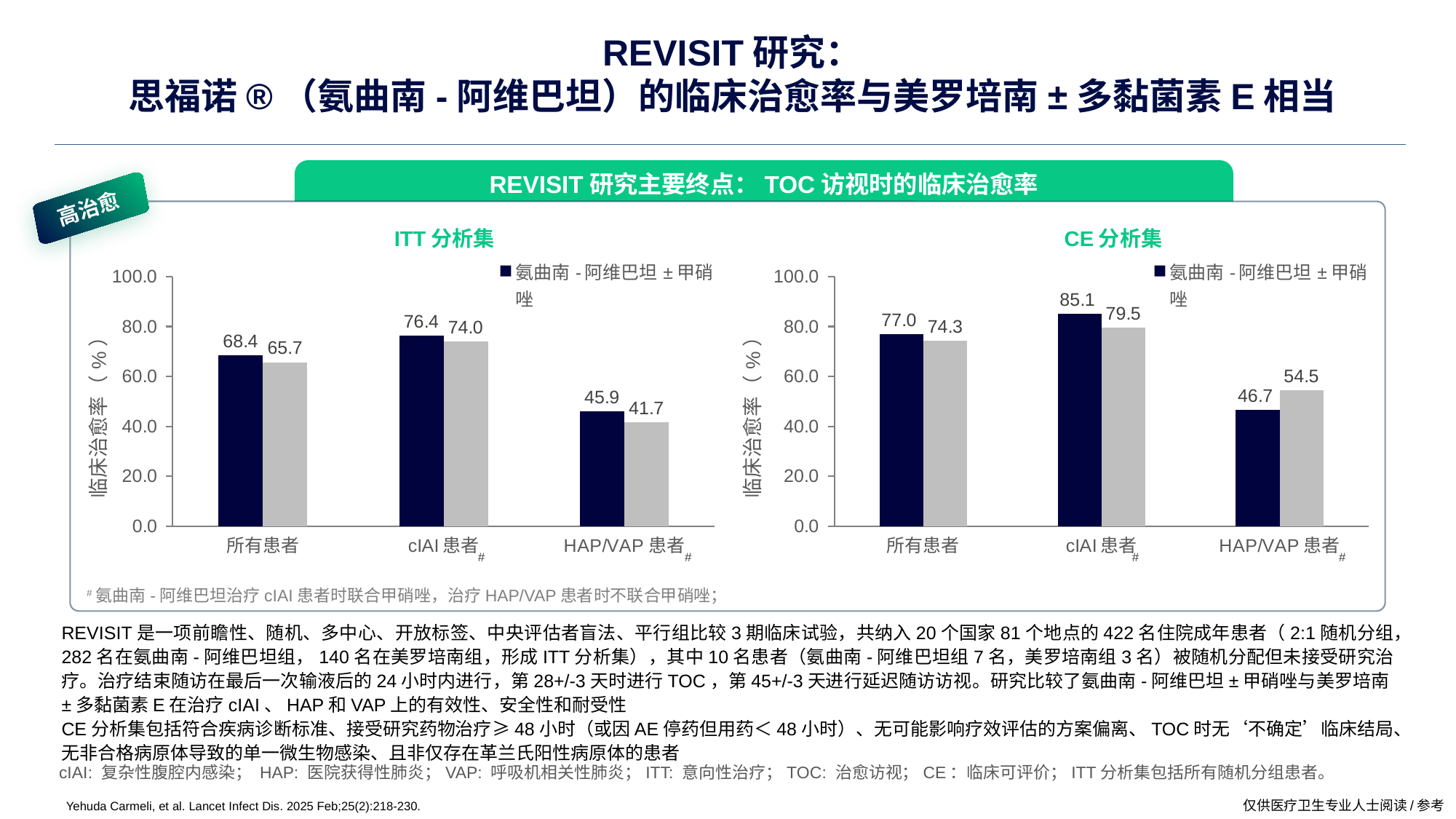

# REVISIT研究： 思福诺®（氨曲南-阿维巴坦）️的临床治愈率与美罗培南±多黏菌素E相当
REVISIT研究主要终点：TOC访视时的临床治愈率

高治愈

ITT分析集
CE分析集

### Chart

| Category | 氨曲南-阿维巴坦±甲硝唑 | 美罗培南±多黏菌素E |
|---|---|---|
| 所有患者 | 68.4 | 65.7 |
| cIAI患者 | 76.4 | 74.0 |
| HAP/VAP患者 | 45.9 | 41.7 |

### Chart

| Category | 氨曲南-阿维巴坦±甲硝唑 | 美罗培南±多黏菌素E |
|---|---|---|
| 所有患者 | 77.0 | 74.3 |
| cIAI患者 | 85.1 | 79.5 |
| HAP/VAP患者 | 46.7 | 54.5 |
#
#
#
#
#氨曲南-阿维巴坦治疗cIAI患者时联合甲硝唑，治疗HAP/VAP患者时不联合甲硝唑；
REVISIT是一项前瞻性、随机、多中心、开放标签、中央评估者盲法、平行组比较3期临床试验，共纳入20个国家81个地点的422名住院成年患者（2:1随机分组，282名在氨曲南-阿维巴坦组，140名在美罗培南组，形成ITT分析集），其中10名患者（氨曲南-阿维巴坦组7名，美罗培南组3名）被随机分配但未接受研究治疗。治疗结束随访在最后一次输液后的24小时内进行，第28+/-3天时进行TOC，第45+/-3天进行延迟随访访视。研究比较了氨曲南-阿维巴坦±甲硝唑与美罗培南±多黏菌素E在治疗cIAI、HAP和VAP上的有效性、安全性和耐受性
CE分析集包括符合疾病诊断标准、接受研究药物治疗≥48小时（或因AE停药但用药＜48小时）、无可能影响疗效评估的方案偏离、TOC时无‘不确定’临床结局、无非合格病原体导致的单一微生物感染、且非仅存在革兰氏阳性病原体的患者
cIAI: 复杂性腹腔内感染； HAP: 医院获得性肺炎；VAP: 呼吸机相关性肺炎；ITT: 意向性治疗；TOC: 治愈访视；CE：临床可评价；ITT分析集包括所有随机分组患者。
仅供医疗卫生专业人士阅读/参考
Yehuda Carmeli, et al. Lancet Infect Dis. 2025 Feb;25(2):218-230.